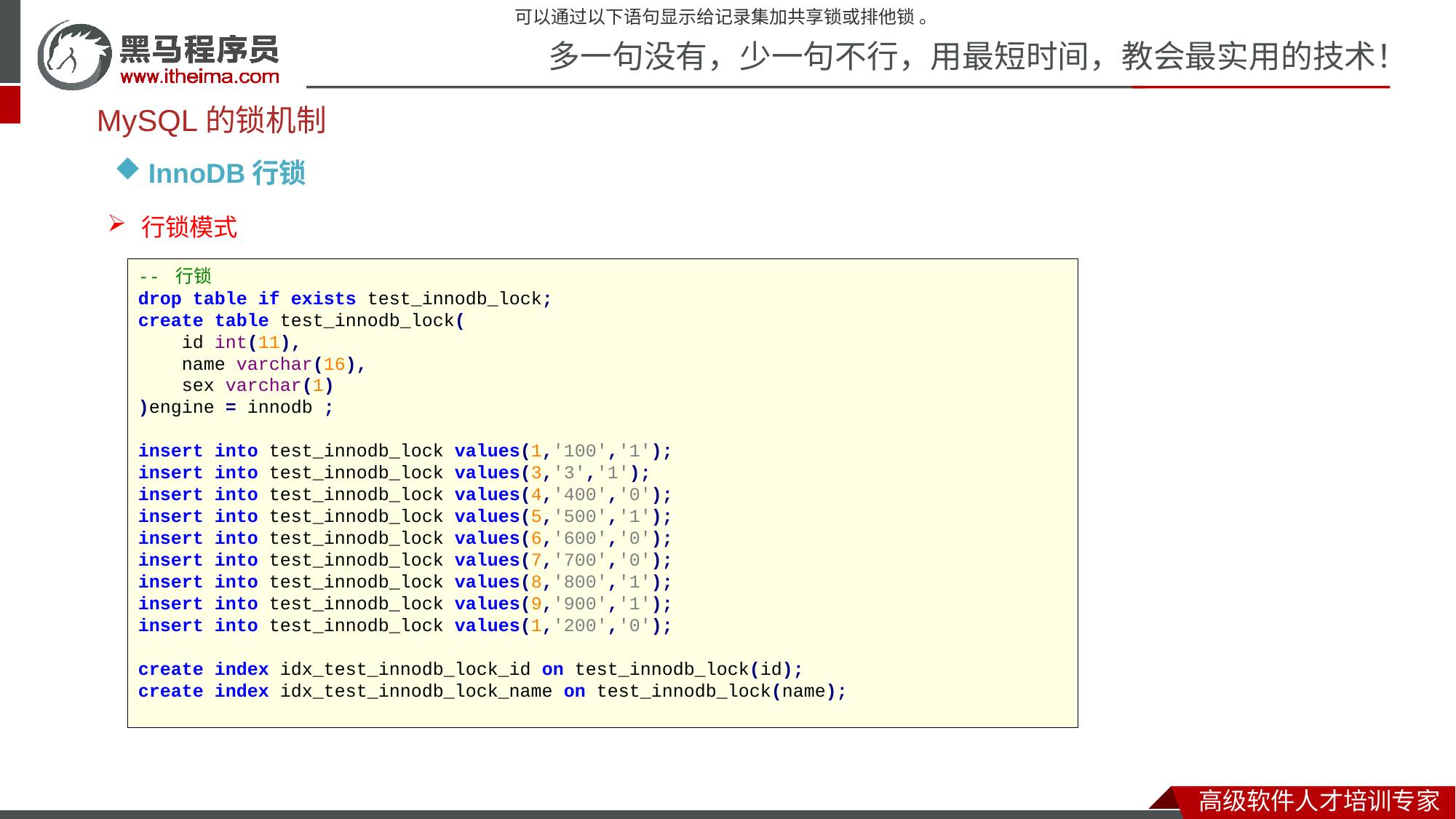

可以通过以下语句显示给记录集加共享锁或排他锁 。
MySQL的锁机制
InnoDB行锁
行锁模式
-- 行锁
drop table if exists test_innodb_lock;
create table test_innodb_lock(
    id int(11),
    name varchar(16),
    sex varchar(1)
)engine = innodb ;

insert into test_innodb_lock values(1,'100','1');
insert into test_innodb_lock values(3,'3','1');
insert into test_innodb_lock values(4,'400','0');
insert into test_innodb_lock values(5,'500','1');
insert into test_innodb_lock values(6,'600','0');
insert into test_innodb_lock values(7,'700','0');
insert into test_innodb_lock values(8,'800','1');
insert into test_innodb_lock values(9,'900','1');
insert into test_innodb_lock values(1,'200','0');

create index idx_test_innodb_lock_id on test_innodb_lock(id);
create index idx_test_innodb_lock_name on test_innodb_lock(name);